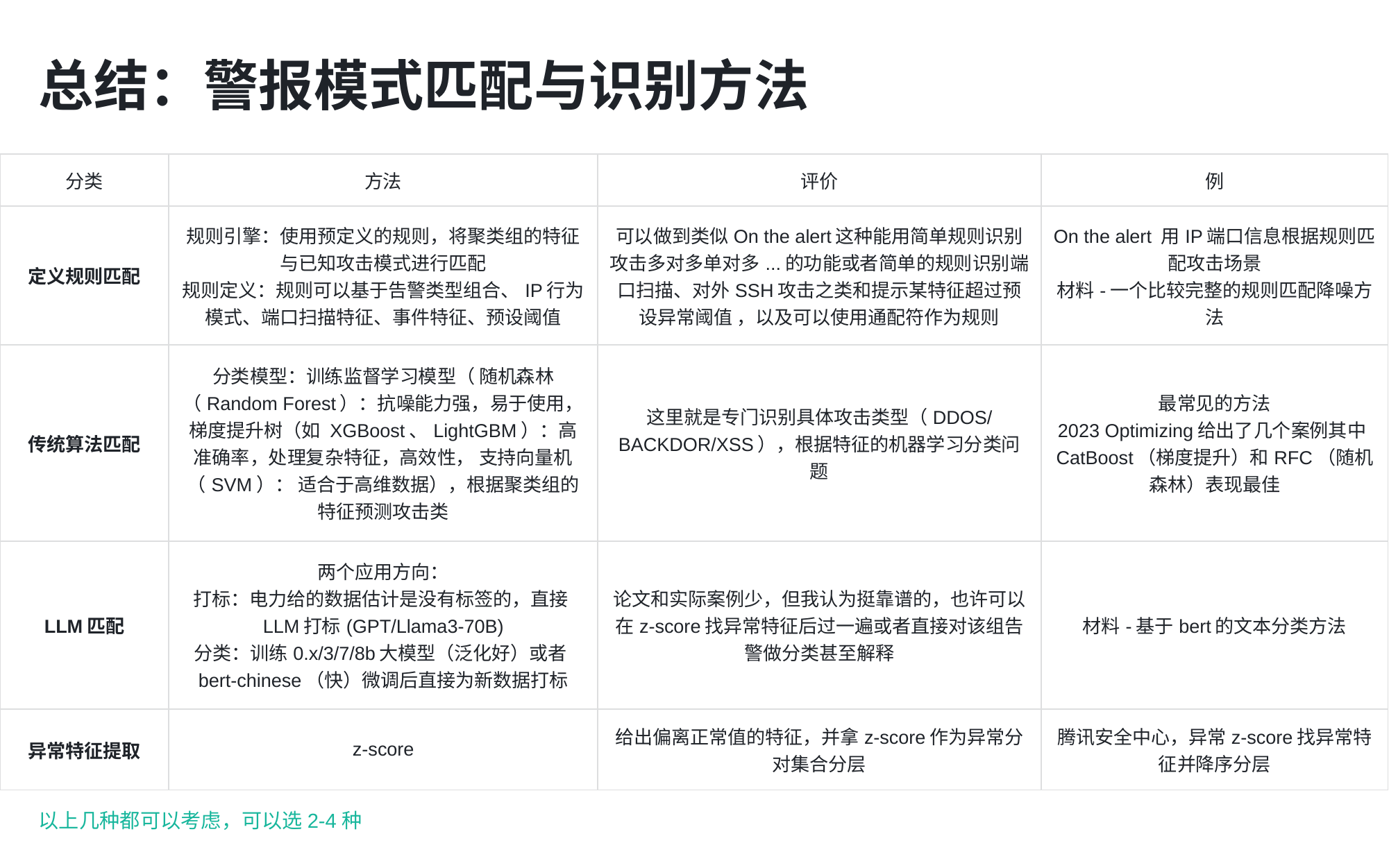

总结：警报模式匹配与识别方法
| 分类 | 方法 | 评价 | 例 |
| --- | --- | --- | --- |
| 定义规则匹配 | 规则引擎：使⽤预定义的规则，将聚类组的特征与已知攻击模式进⾏匹配 规则定义：规则可以基于告警类型组合、IP⾏为模式、端⼝扫描特征、事件特征、预设阈值 | 可以做到类似On the alert这种能用简单规则识别攻击多对多单对多...的功能或者简单的规则识别端口扫描、对外SSH攻击之类和提示某特征超过预设异常阈值 ，以及可以使用通配符作为规则 | On the alert 用IP端口信息根据规则匹配攻击场景 材料-一个比较完整的规则匹配降噪方法 |
| 传统算法匹配 | 分类模型：训练监督学习模型（ 随机森林（Random Forest）：抗噪能⼒强，易于使⽤，梯度提升树（如 XGBoost、LightGBM）：⾼准确率，处理复杂特征，⾼效性， ⽀持向量机（SVM）： 适合于⾼维数据），根据聚类组的特征预测攻击类 | 这里就是专门识别具体攻击类型（DDOS/BACKDOR/XSS），根据特征的机器学习分类问题 | 最常见的方法 2023 Optimizing给出了几个案例其中CatBoost（梯度提升）和RFC（随机森林）表现最佳 |
| LLM匹配 | 两个应用方向： 打标：电力给的数据估计是没有标签的，直接LLM打标(GPT/Llama3-70B) 分类：训练0.x/3/7/8b大模型（泛化好）或者bert-chinese（快）微调后直接为新数据打标 | 论文和实际案例少，但我认为挺靠谱的，也许可以在z-score找异常特征后过一遍或者直接对该组告警做分类甚至解释 | 材料-基于bert的文本分类方法 |
| 异常特征提取 | z-score | 给出偏离正常值的特征，并拿z-score作为异常分对集合分层 | 腾讯安全中心，异常z-score找异常特征并降序分层 |
以上几种都可以考虑，可以选2-4种